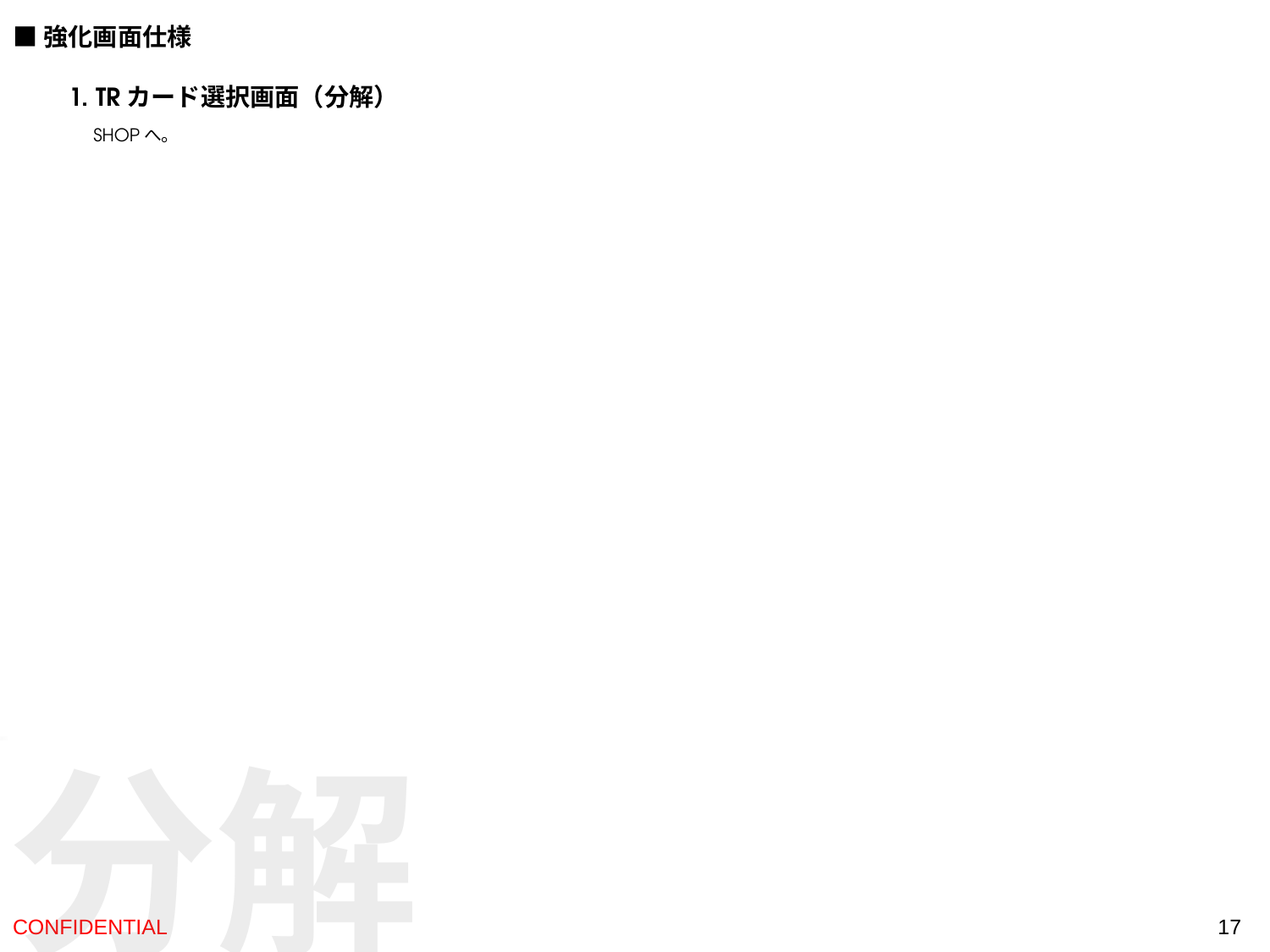

■強化画面仕様
1. TRカード選択画面（分解）
SHOPへ。
分解
17
CONFIDENTIAL